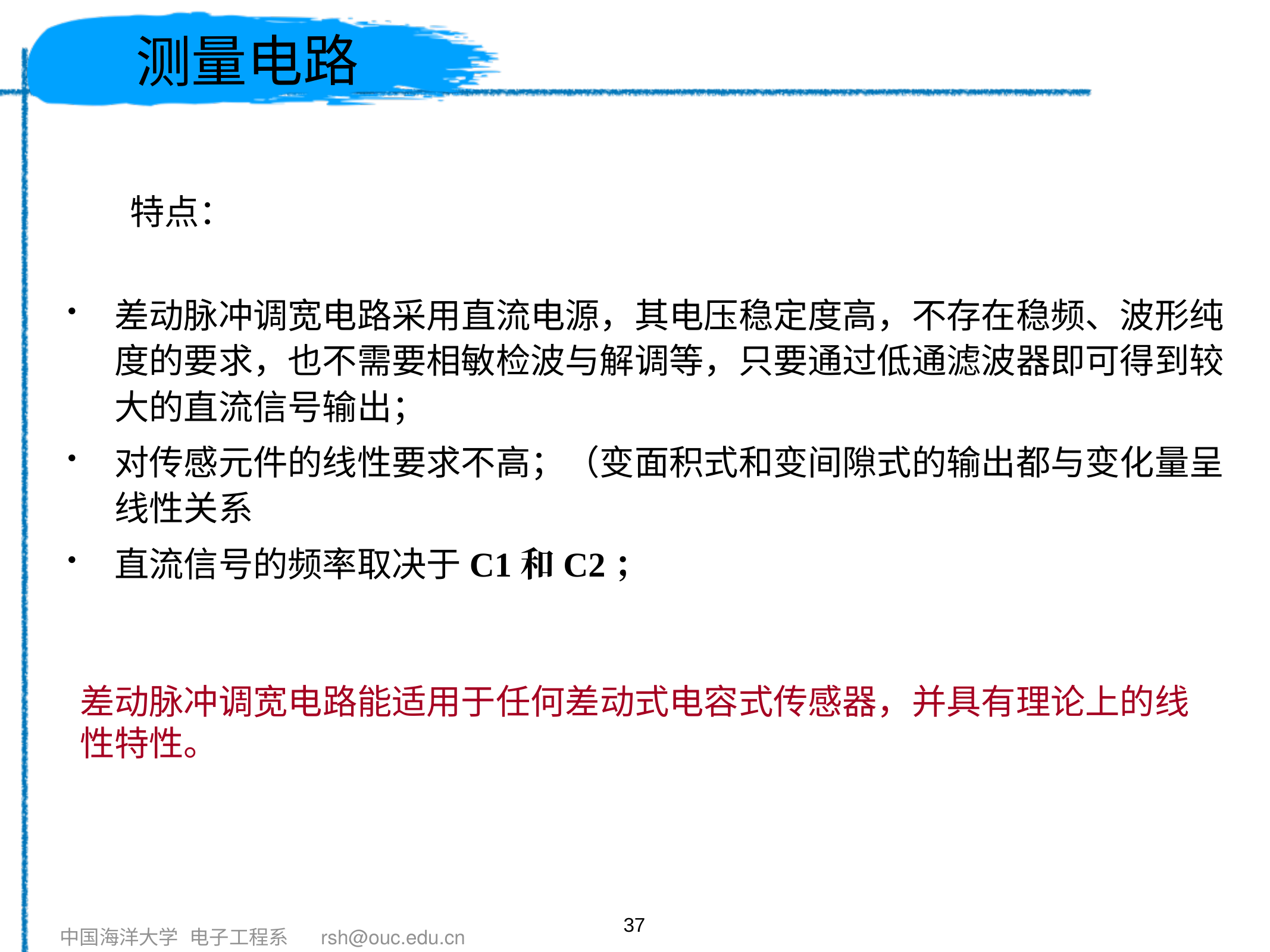

# 测量电路
特点：
差动脉冲调宽电路采用直流电源，其电压稳定度高，不存在稳频、波形纯度的要求，也不需要相敏检波与解调等，只要通过低通滤波器即可得到较大的直流信号输出；
对传感元件的线性要求不高；（变面积式和变间隙式的输出都与变化量呈线性关系
直流信号的频率取决于C1和C2；
差动脉冲调宽电路能适用于任何差动式电容式传感器，并具有理论上的线性特性。
37